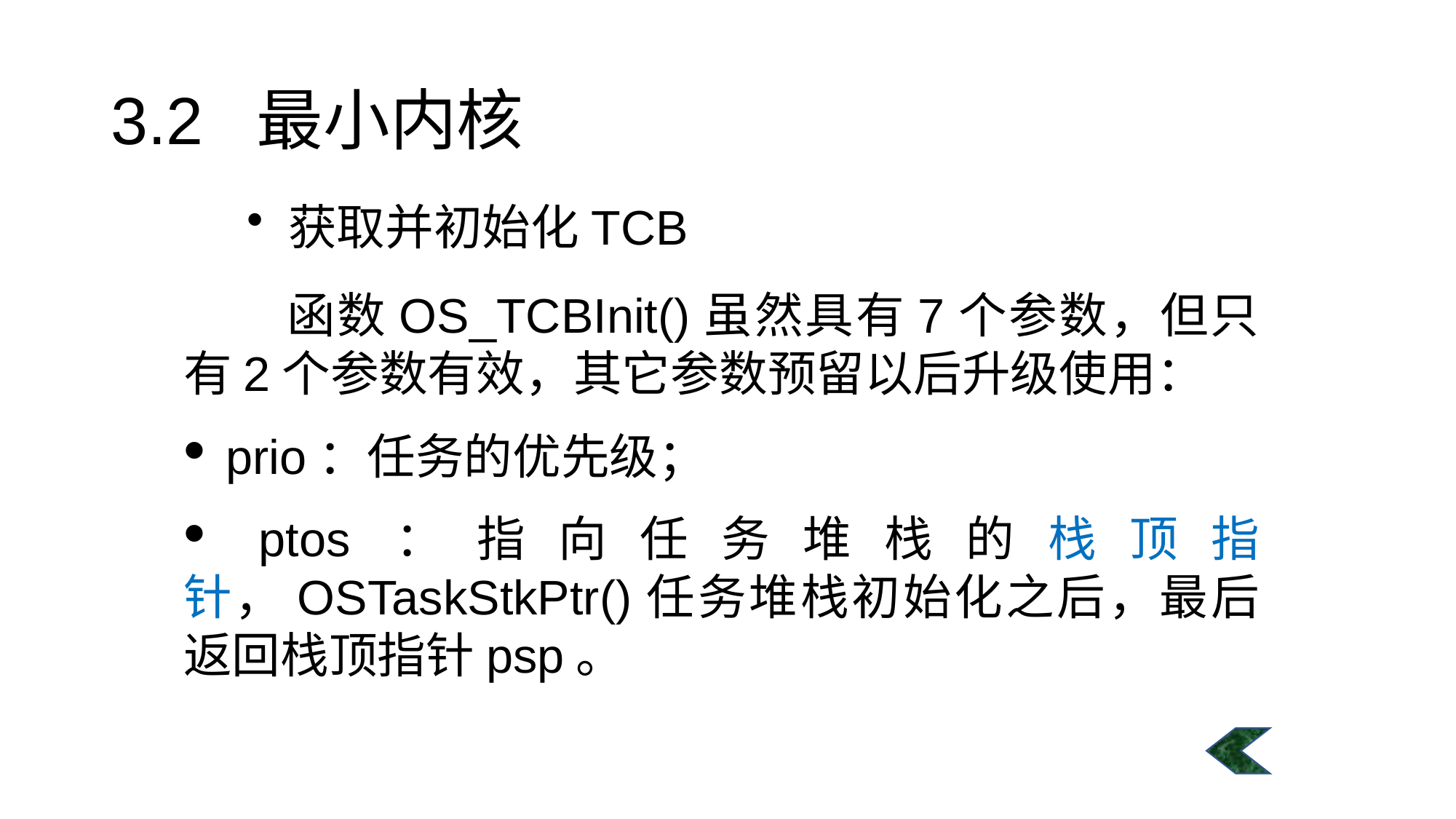

# 3.2  最小内核
获取并初始化TCB
       函数OS_TCBInit()虽然具有7个参数，但只有2个参数有效，其它参数预留以后升级使用：
 prio：任务的优先级；
 ptos：指向任务堆栈的栈顶指针，OSTaskStkPtr()任务堆栈初始化之后，最后返回栈顶指针psp。